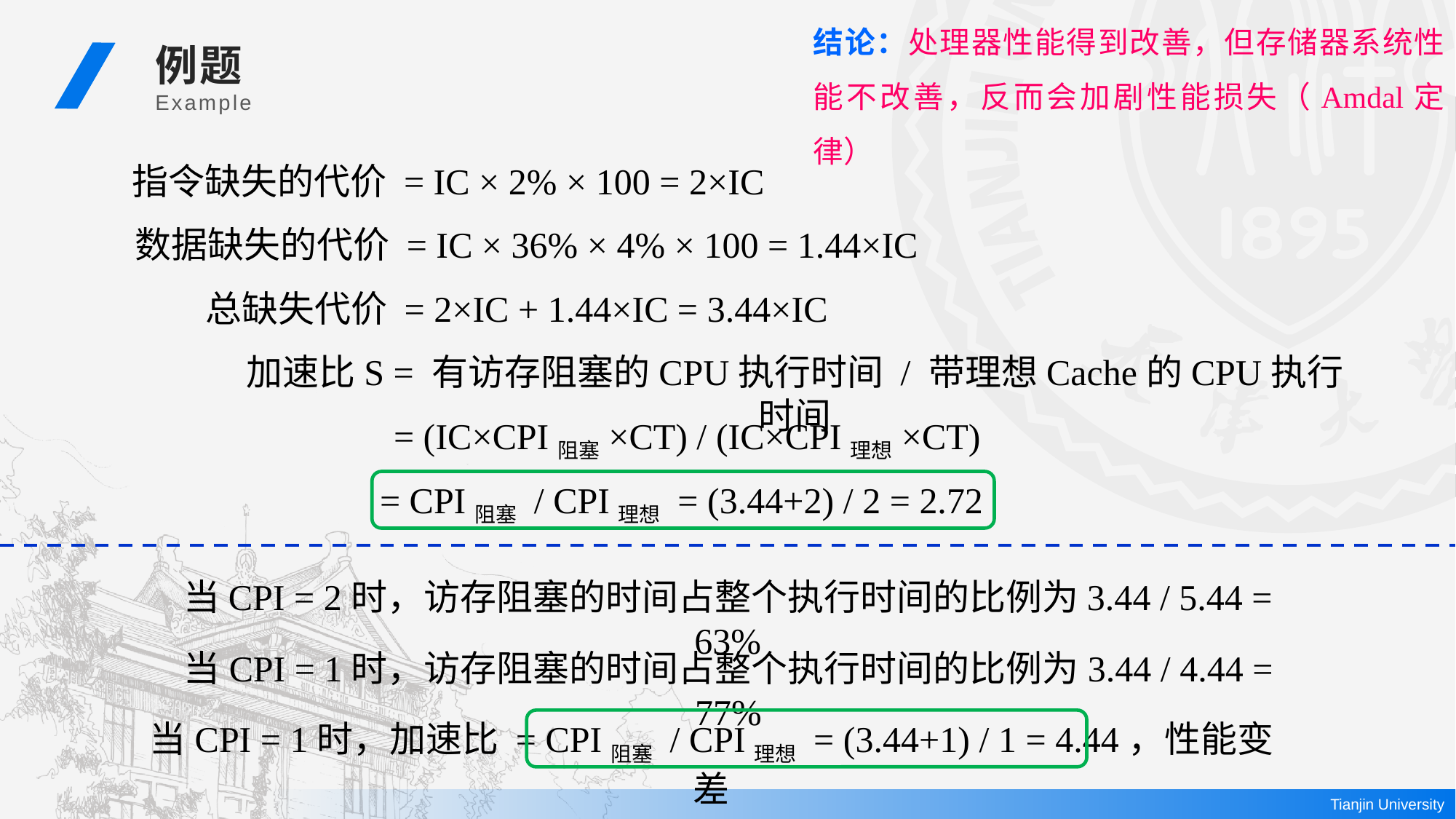

结论：处理器性能得到改善，但存储器系统性能不改善，反而会加剧性能损失（Amdal定律）

例题
  Example
指令缺失的代价 = IC × 2% × 100 = 2×IC
数据缺失的代价 = IC × 36% × 4% × 100 = 1.44×IC
总缺失代价 = 2×IC + 1.44×IC = 3.44×IC
加速比S = 有访存阻塞的CPU执行时间 / 带理想Cache的CPU执行时间
= (IC×CPI阻塞×CT) / (IC×CPI理想×CT)

= CPI阻塞 / CPI理想 = (3.44+2) / 2 = 2.72
当CPI = 2时，访存阻塞的时间占整个执行时间的比例为3.44 / 5.44 = 63%
当CPI = 1时，访存阻塞的时间占整个执行时间的比例为3.44 / 4.44 = 77%

当CPI = 1时，加速比 = CPI阻塞 / CPI理想 = (3.44+1) / 1 = 4.44，性能变差